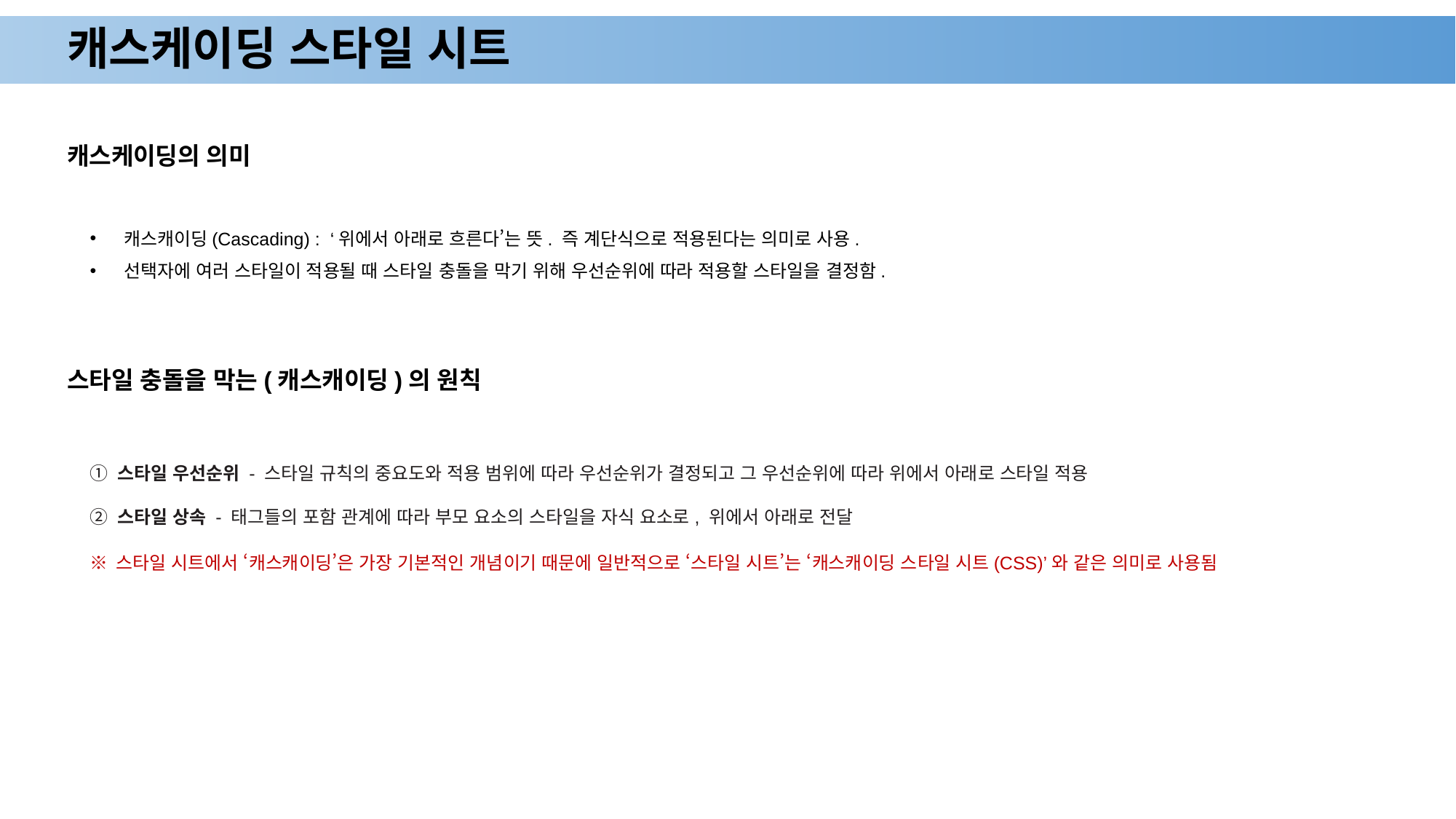

# 캐스케이딩 스타일 시트
캐스케이딩의 의미
캐스캐이딩(Cascading) :  ‘위에서 아래로 흐른다’는 뜻. 즉 계단식으로 적용된다는 의미로 사용.
선택자에 여러 스타일이 적용될 때 스타일 충돌을 막기 위해 우선순위에 따라 적용할 스타일을 결정함.
스타일 충돌을 막는(캐스캐이딩)의 원칙
① 스타일 우선순위 - 스타일 규칙의 중요도와 적용 범위에 따라 우선순위가 결정되고 그 우선순위에 따라 위에서 아래로 스타일 적용
② 스타일 상속 - 태그들의 포함 관계에 따라 부모 요소의 스타일을 자식 요소로, 위에서 아래로 전달
※ 스타일 시트에서 ‘캐스캐이딩’은 가장 기본적인 개념이기 때문에 일반적으로 ‘스타일 시트’는 ‘캐스캐이딩 스타일 시트(CSS)’와 같은 의미로 사용됨